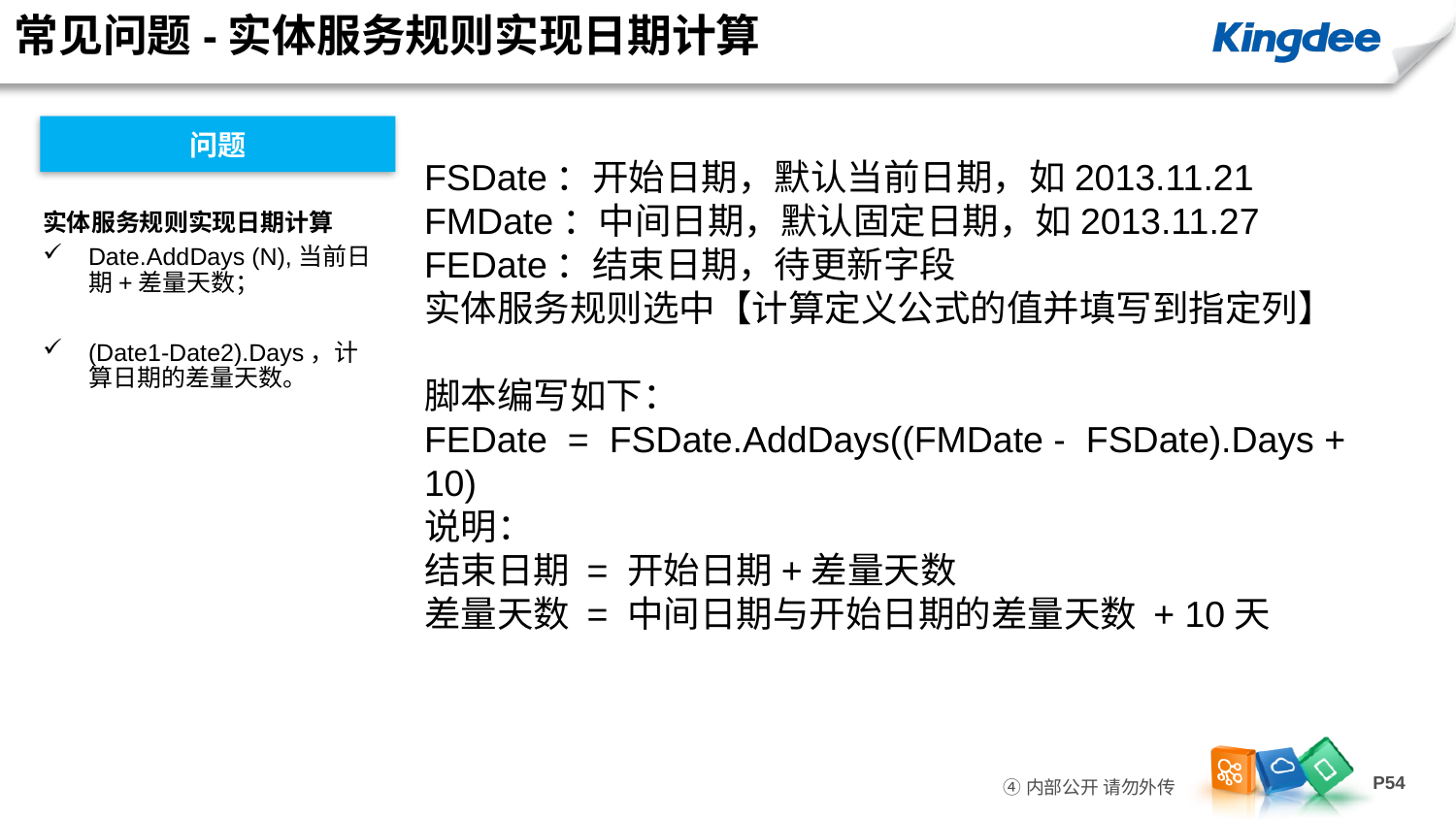

常见问题-实体服务规则实现日期计算
问题
FSDate：开始日期，默认当前日期，如2013.11.21
FMDate：中间日期，默认固定日期，如2013.11.27
FEDate：结束日期，待更新字段
实体服务规则选中【计算定义公式的值并填写到指定列】
脚本编写如下：
FEDate  =  FSDate.AddDays((FMDate -  FSDate).Days + 10)
说明：
结束日期 = 开始日期+差量天数
差量天数 = 中间日期与开始日期的差量天数 + 10天
实体服务规则实现日期计算
Date.AddDays (N),当前日期+差量天数；

(Date1-Date2).Days，计算日期的差量天数。